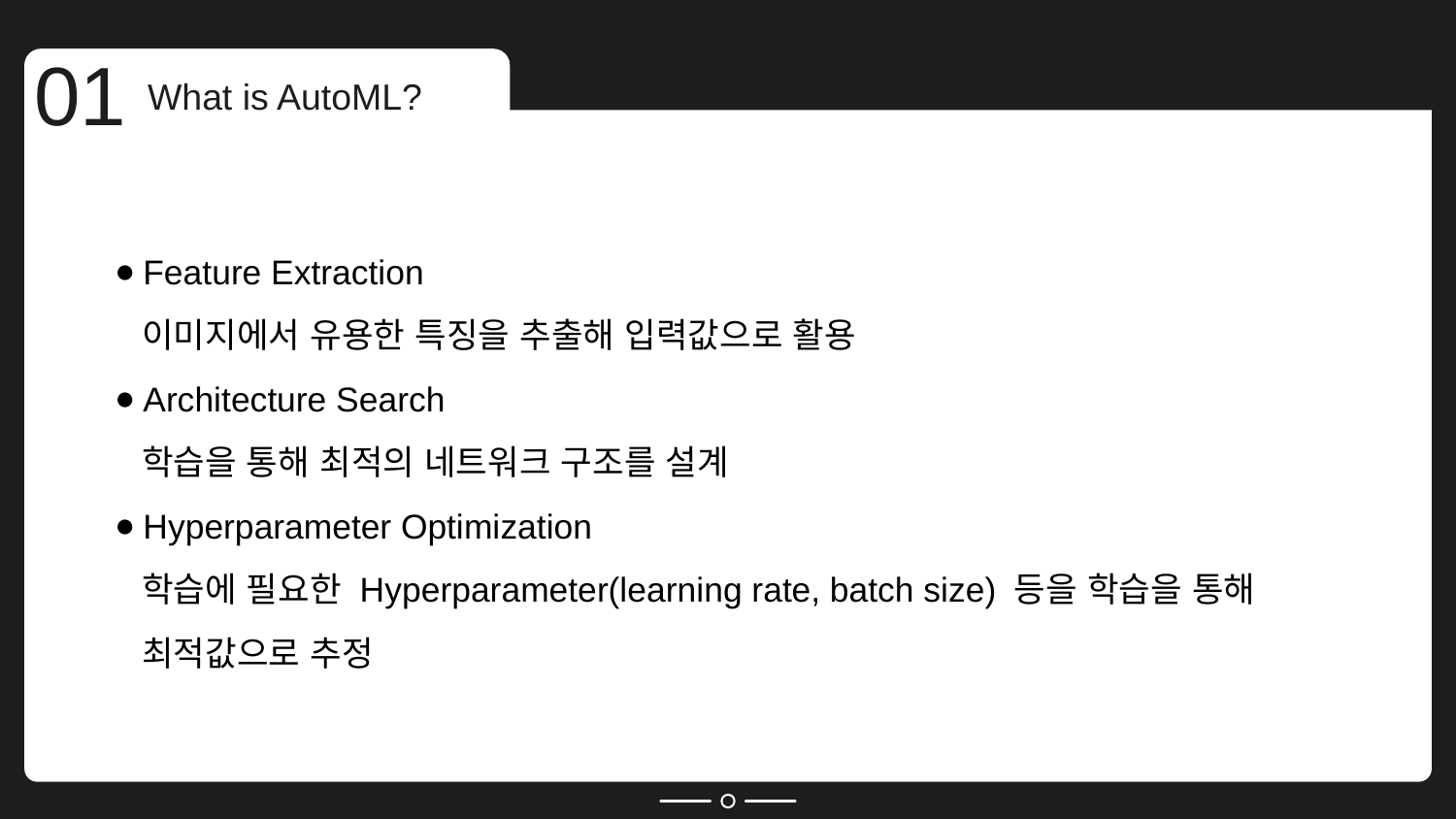

01
What is AutoML?
Feature Extraction
  이미지에서 유용한 특징을 추출해 입력값으로 활용
Architecture Search
  학습을 통해 최적의 네트워크 구조를 설계
Hyperparameter Optimization
  학습에 필요한 Hyperparameter(learning rate, batch size) 등을 학습을 통해
  최적값으로 추정